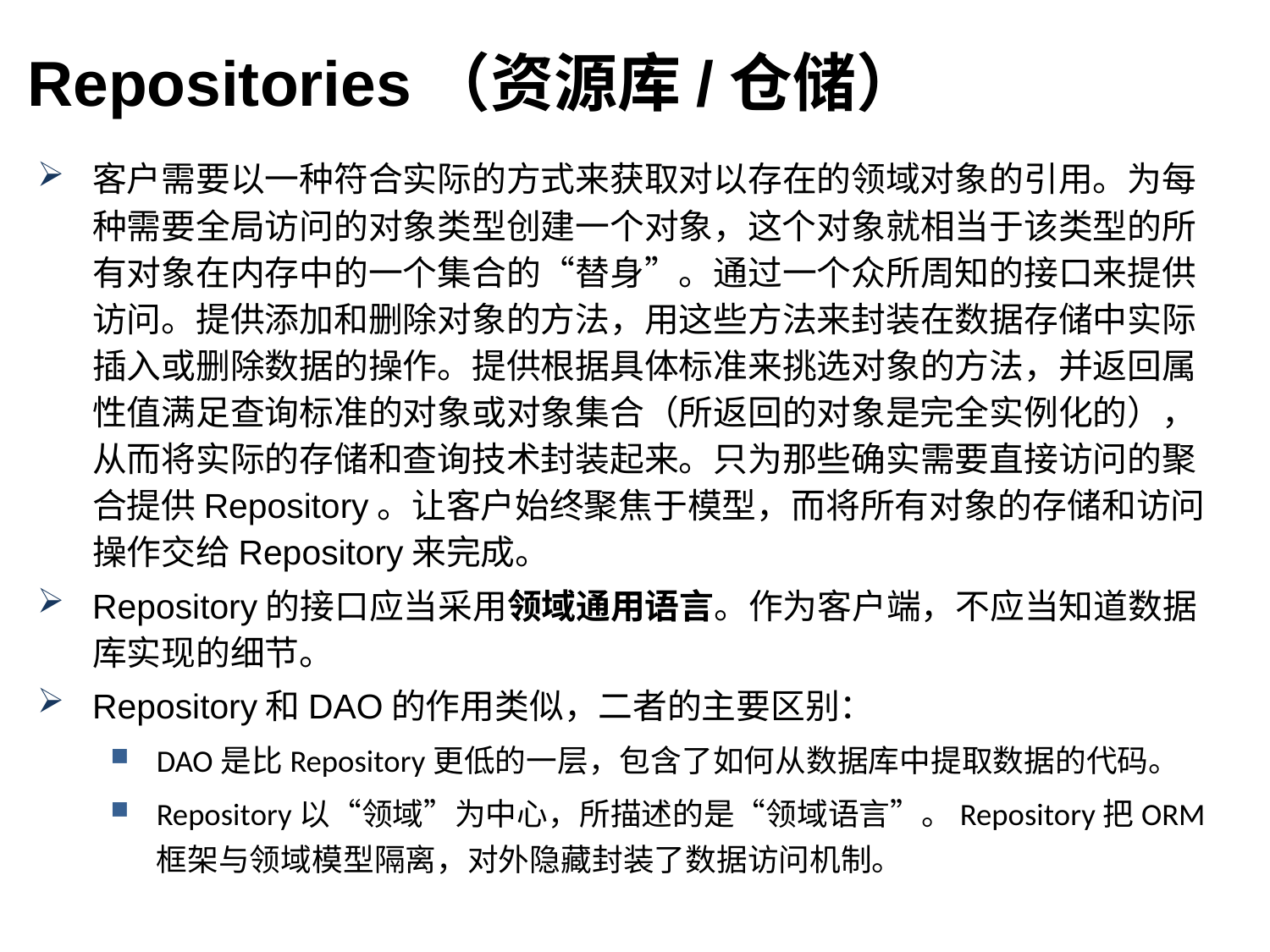

Repositories（资源库/仓储）
客户需要以一种符合实际的方式来获取对以存在的领域对象的引用。为每种需要全局访问的对象类型创建一个对象，这个对象就相当于该类型的所有对象在内存中的一个集合的“替身”。通过一个众所周知的接口来提供访问。提供添加和删除对象的方法，用这些方法来封装在数据存储中实际插入或删除数据的操作。提供根据具体标准来挑选对象的方法，并返回属性值满足查询标准的对象或对象集合（所返回的对象是完全实例化的），从而将实际的存储和查询技术封装起来。只为那些确实需要直接访问的聚合提供Repository。让客户始终聚焦于模型，而将所有对象的存储和访问操作交给Repository来完成。
Repository的接口应当采用领域通用语言。作为客户端，不应当知道数据库实现的细节。
Repository和DAO的作用类似，二者的主要区别：
DAO是比Repository更低的一层，包含了如何从数据库中提取数据的代码。
Repository以“领域”为中心，所描述的是“领域语言”。Repository把ORM框架与领域模型隔离，对外隐藏封装了数据访问机制。